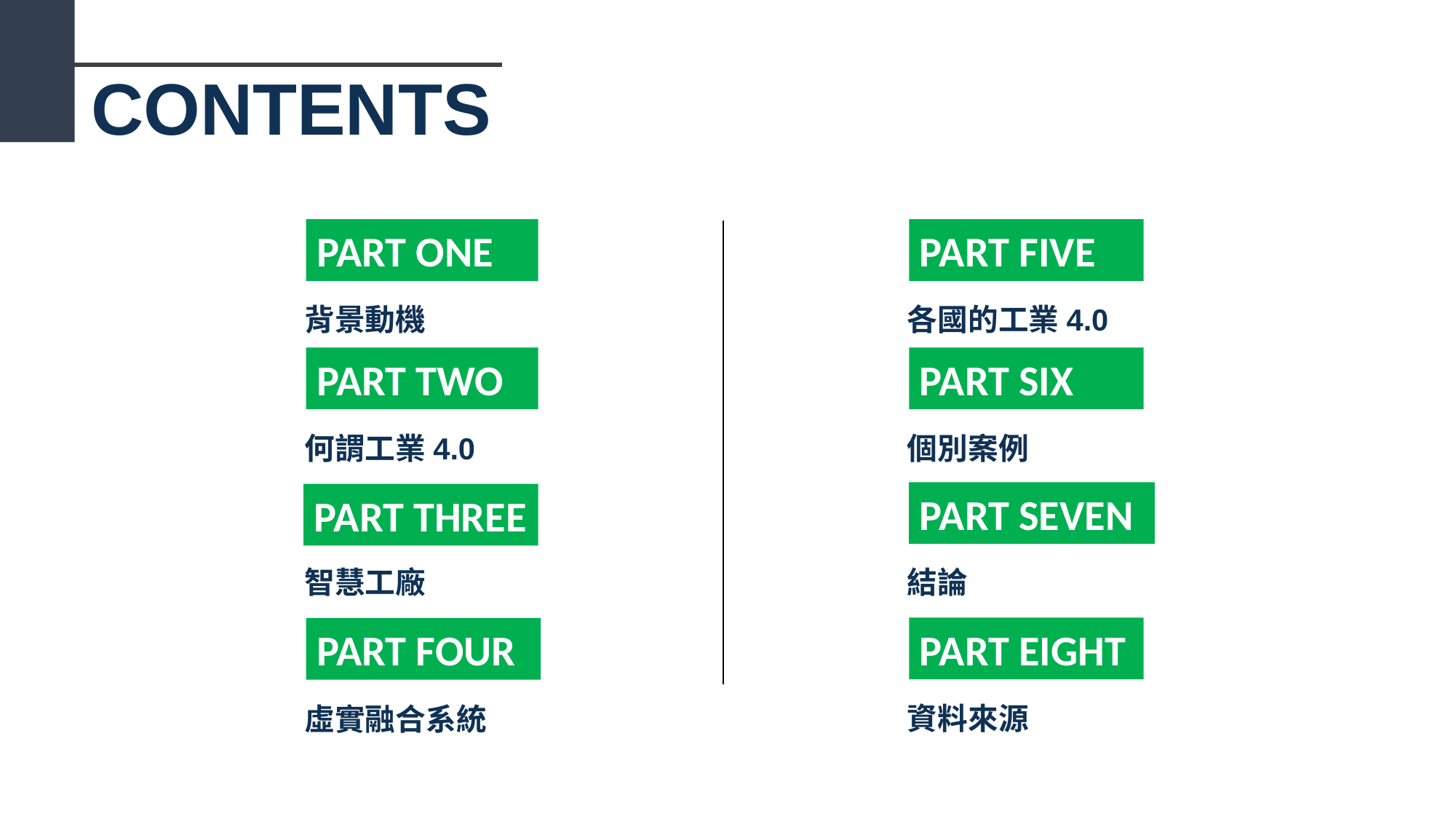

CONTENTS
PART ONE
PART FIVE
背景動機
各國的工業4.0
PART TWO
PART SIX
何謂工業4.0
個別案例
PART SEVEN
PART THREE
智慧工廠
結論
PART EIGHT
PART FOUR
資料來源
虛實融合系統